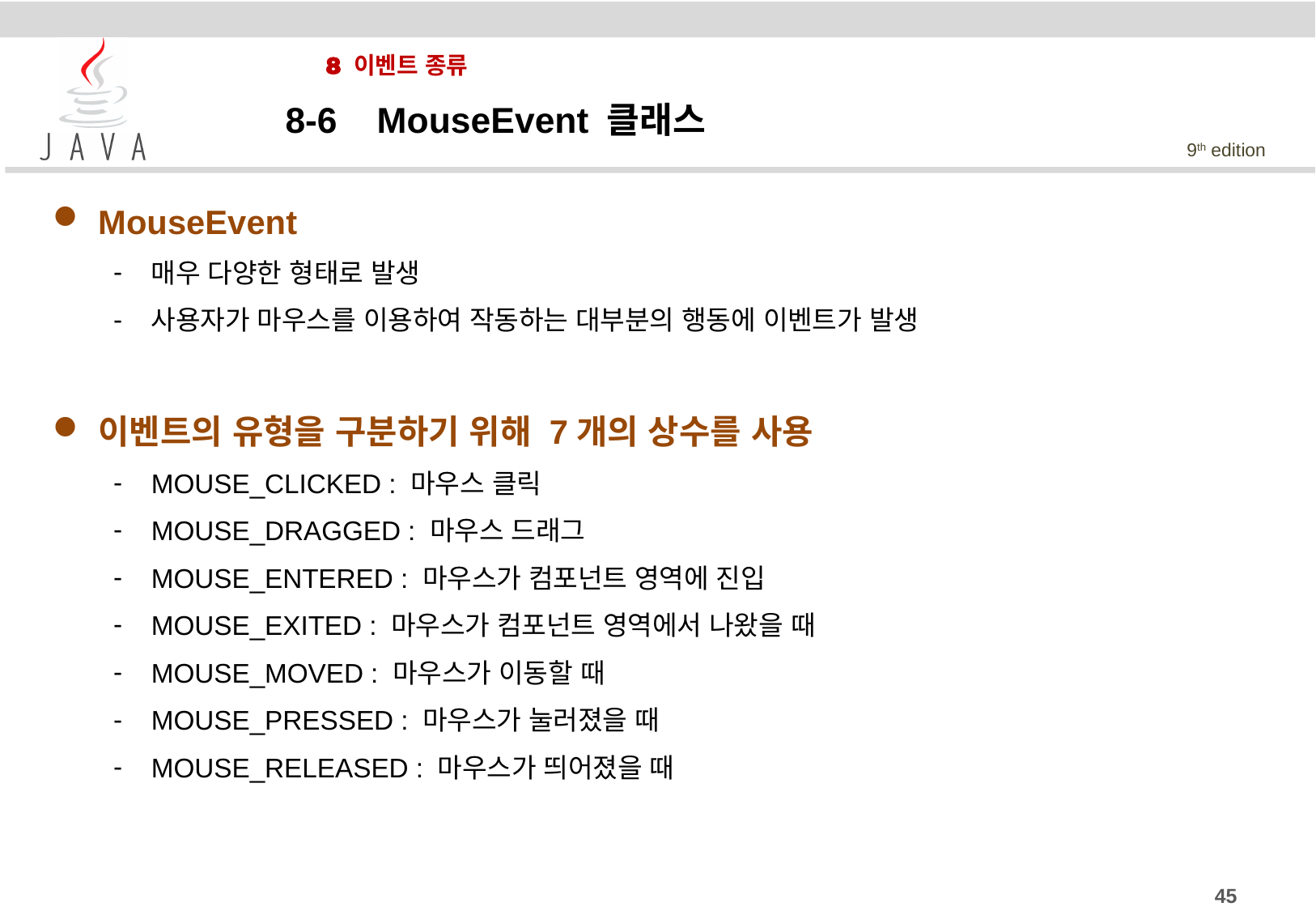

# 8 이벤트 종류
8-6    MouseEvent 클래스
MouseEvent
매우 다양한 형태로 발생
사용자가 마우스를 이용하여 작동하는 대부분의 행동에 이벤트가 발생

이벤트의 유형을 구분하기 위해 7개의 상수를 사용
MOUSE_CLICKED : 마우스 클릭
MOUSE_DRAGGED : 마우스 드래그
MOUSE_ENTERED : 마우스가 컴포넌트 영역에 진입
MOUSE_EXITED : 마우스가 컴포넌트 영역에서 나왔을 때
MOUSE_MOVED : 마우스가 이동할 때
MOUSE_PRESSED : 마우스가 눌러졌을 때
MOUSE_RELEASED : 마우스가 띄어졌을 때
45